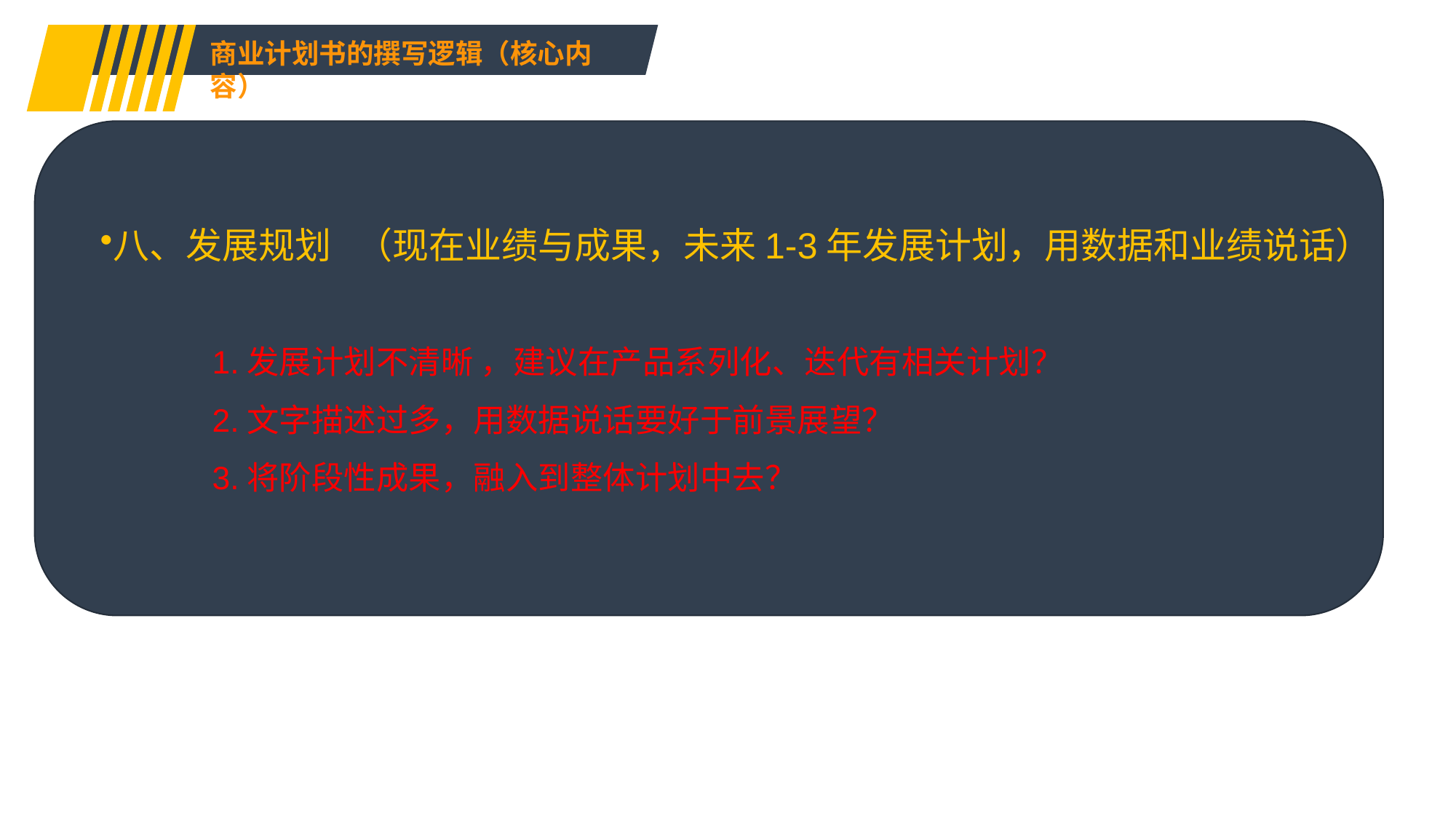

商业计划书的撰写逻辑（核心内容）

八、发展规划   （现在业绩与成果，未来1-3年发展计划，用数据和业绩说话）
1.发展计划不清晰 ，建议在产品系列化、迭代有相关计划？
2.文字描述过多，用数据说话要好于前景展望？
3.将阶段性成果，融入到整体计划中去？